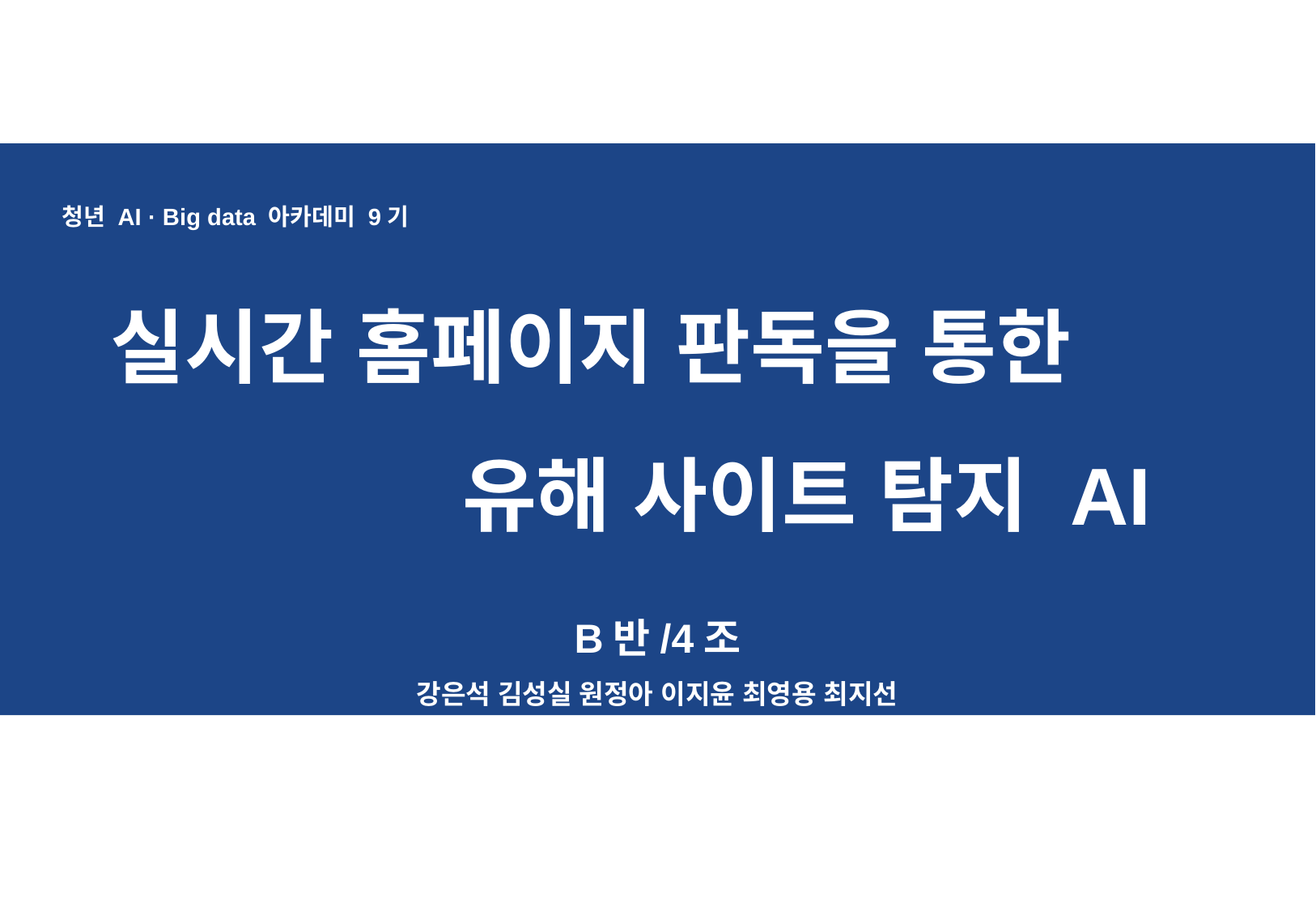

청년 AI · Big data 아카데미 9기
   실시간 홈페이지 판독을 통한
                   유해 사이트 탐지 AI

B반/4조
강은석 김성실 원정아 이지윤 최영용 최지선